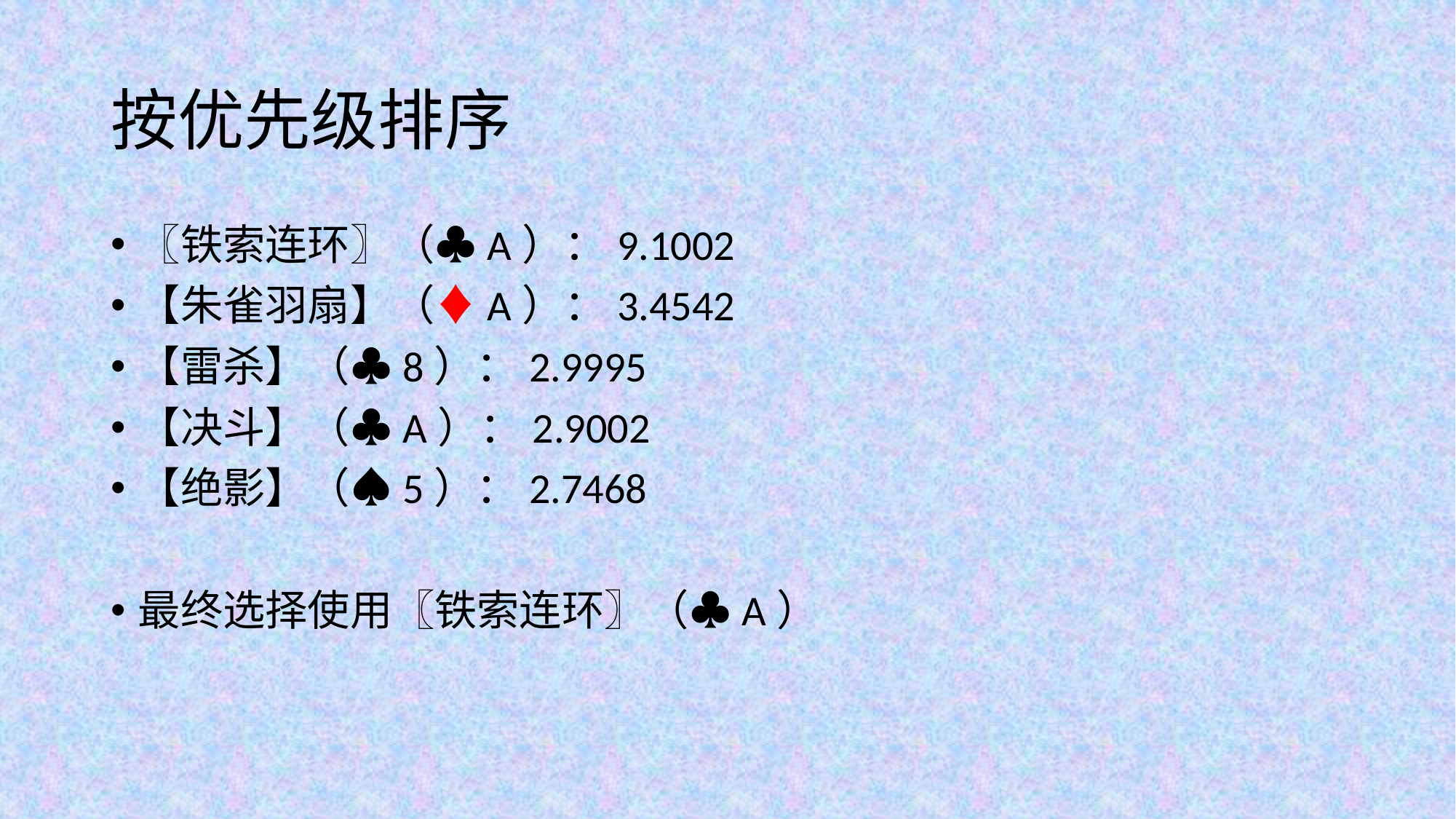

# 按优先级排序
〖铁索连环〗（♣A）：9.1002
【朱雀羽扇】（♦A）：3.4542
【雷杀】（♣8）：2.9995
【决斗】（♣A）：2.9002
【绝影】（♠5）：2.7468

最终选择使用〖铁索连环〗（♣A）